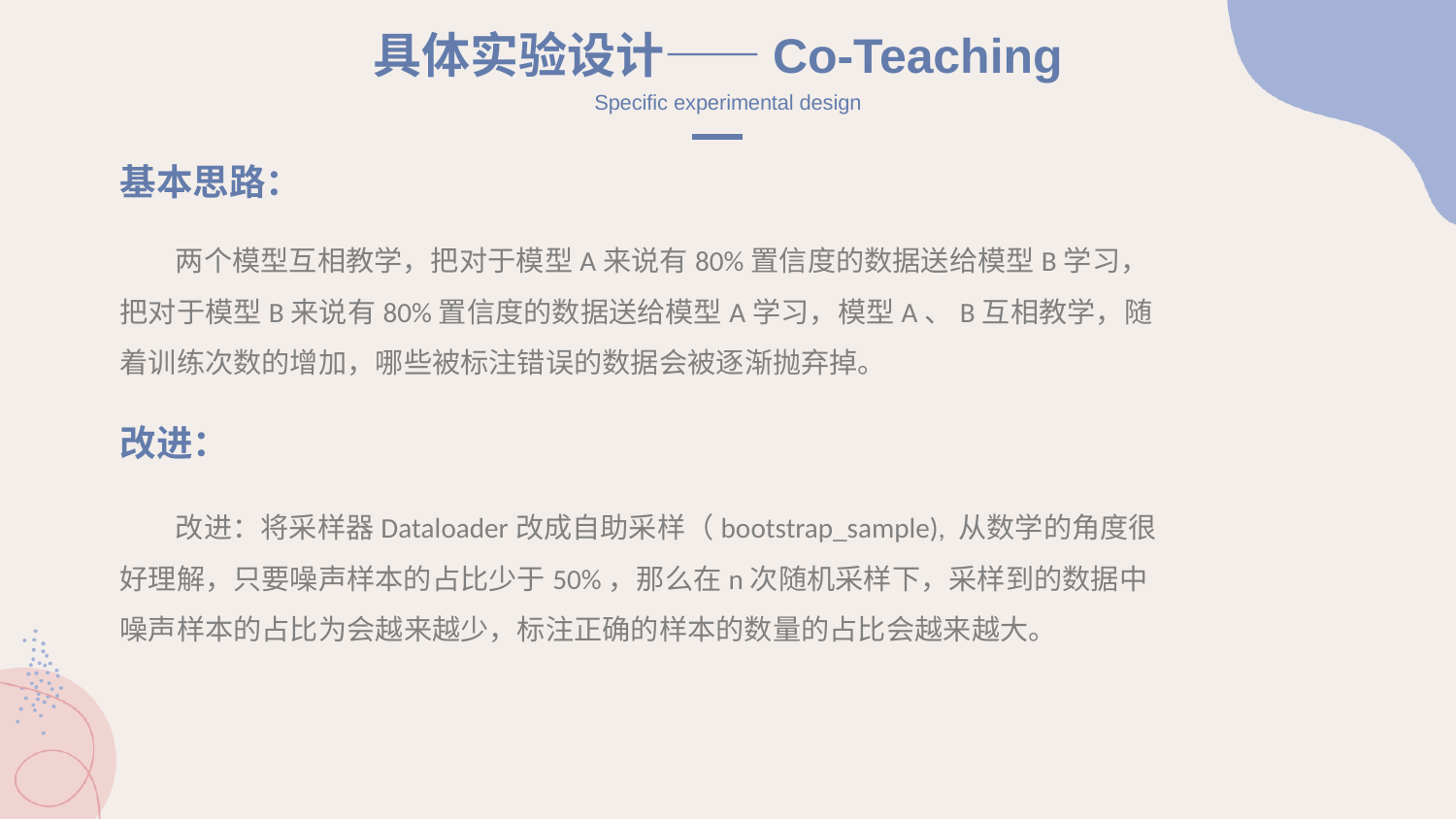

具体实验设计——Co-Teaching
Specific experimental design
基本思路：
两个模型互相教学，把对于模型A来说有80%置信度的数据送给模型B学习，把对于模型B来说有80%置信度的数据送给模型A学习，模型A、B互相教学，随着训练次数的增加，哪些被标注错误的数据会被逐渐抛弃掉。
改进：
改进：将采样器Dataloader改成自助采样（bootstrap_sample), 从数学的角度很好理解，只要噪声样本的占比少于50%，那么在n次随机采样下，采样到的数据中噪声样本的占比为会越来越少，标注正确的样本的数量的占比会越来越大。